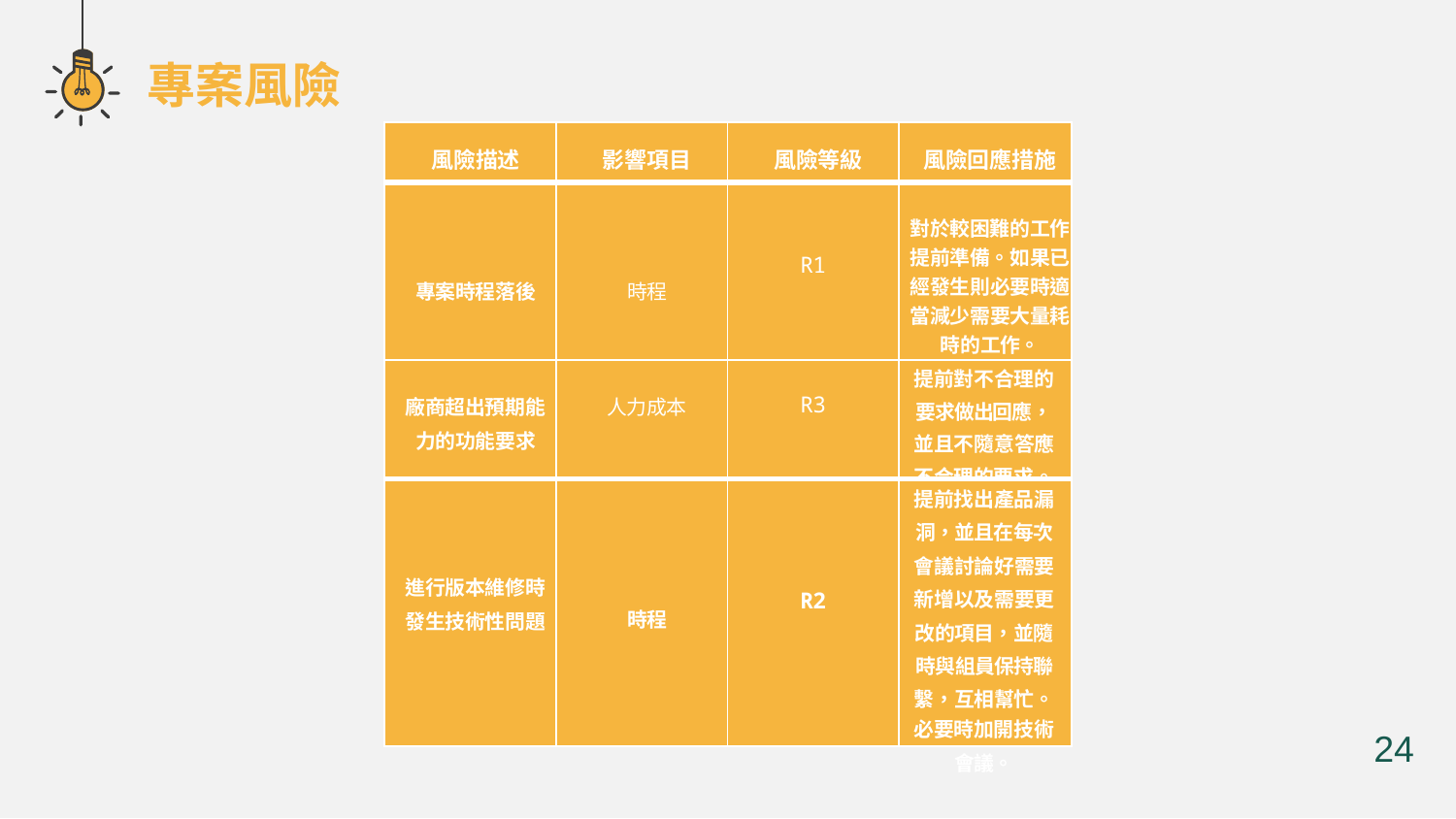

專案風險
| 風險描述 | 影響項目 | 風險等級 | 風險回應措施 |
| --- | --- | --- | --- |
| 專案時程落後 | 時程 | R1 | 對於較困難的工作提前準備。如果已經發生則必要時適當減少需要大量耗時的工作。 |
| 廠商超出預期能 力的功能要求 | 人力成本 | R3 | 提前對不合理的要求做出回應，並且不隨意答應不合理的要求。 |
| 進行版本維修時 發生技術性問題 | 時程 | R2 | 提前找出產品漏洞，並且在每次會議討論好需要新增以及需要更改的項目，並隨時與組員保持聯繫，互相幫忙。 必要時加開技術 會議。 |
24